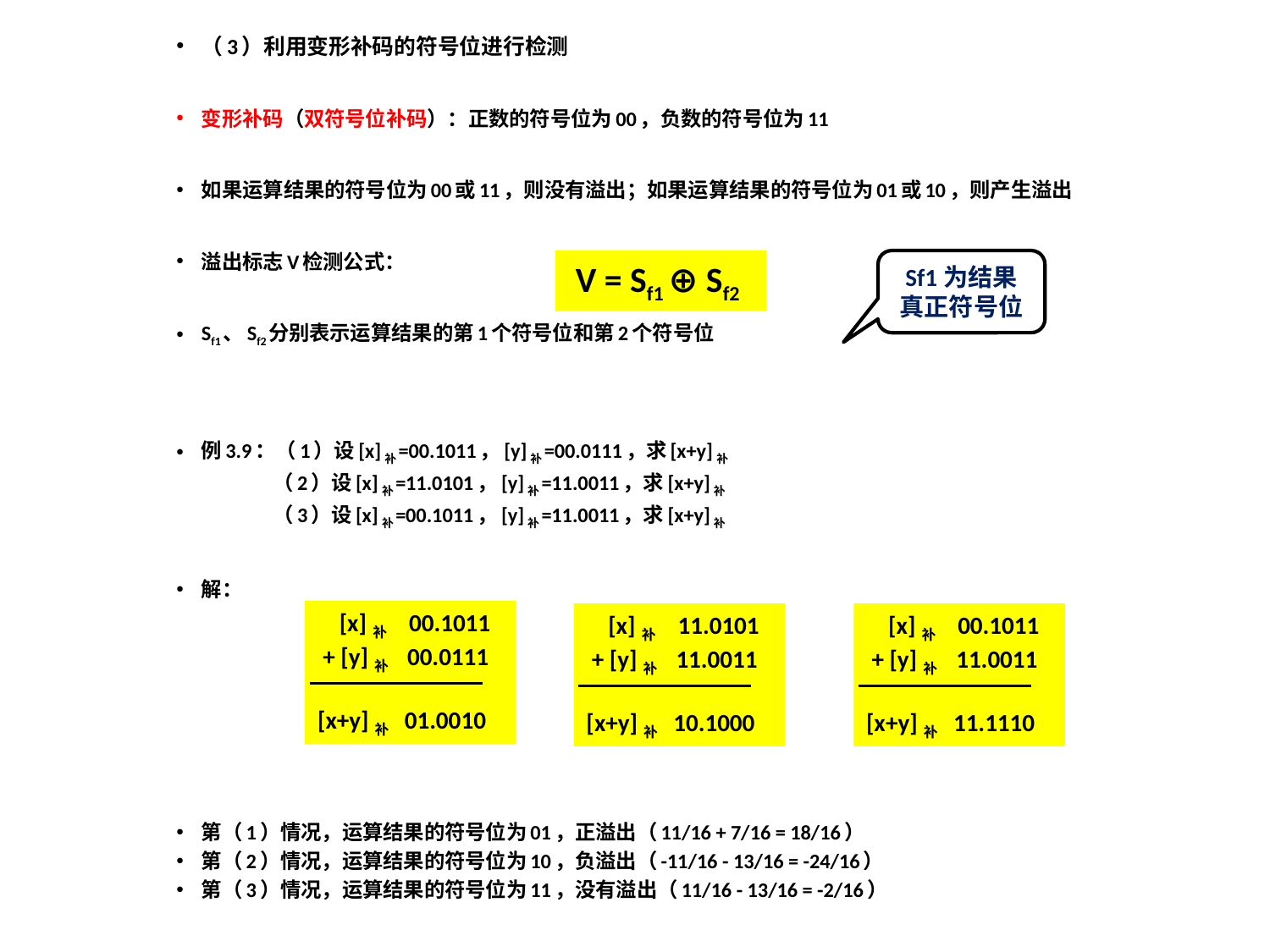

（3）利用变形补码的符号位进行检测

变形补码（双符号位补码）：正数的符号位为00，负数的符号位为11

如果运算结果的符号位为00或11，则没有溢出；如果运算结果的符号位为01或10，则产生溢出

溢出标志V检测公式：

Sf1、Sf2分别表示运算结果的第1个符号位和第2个符号位

例3.9：（1）设[x]补=00.1011，[y]补=00.0111，求[x+y]补
                    （2）设[x]补=11.0101，[y]补=11.0011，求[x+y]补
                    （3）设[x]补=00.1011，[y]补=11.0011，求[x+y]补

解：

第（1）情况，运算结果的符号位为01，正溢出（11/16 + 7/16 = 18/16）
第（2）情况，运算结果的符号位为10，负溢出（-11/16 - 13/16 = -24/16）
第（3）情况，运算结果的符号位为11，没有溢出（11/16 - 13/16 = -2/16）

 V = Sf1 ⊕ Sf2
Sf1为结果真正符号位
    [x]补     00.1011
 + [y]补    00.0111

[x+y]补   01.0010
    [x]补     11.0101
 + [y]补    11.0011

[x+y]补   10.1000
    [x]补     00.1011
 + [y]补    11.0011

[x+y]补   11.1110